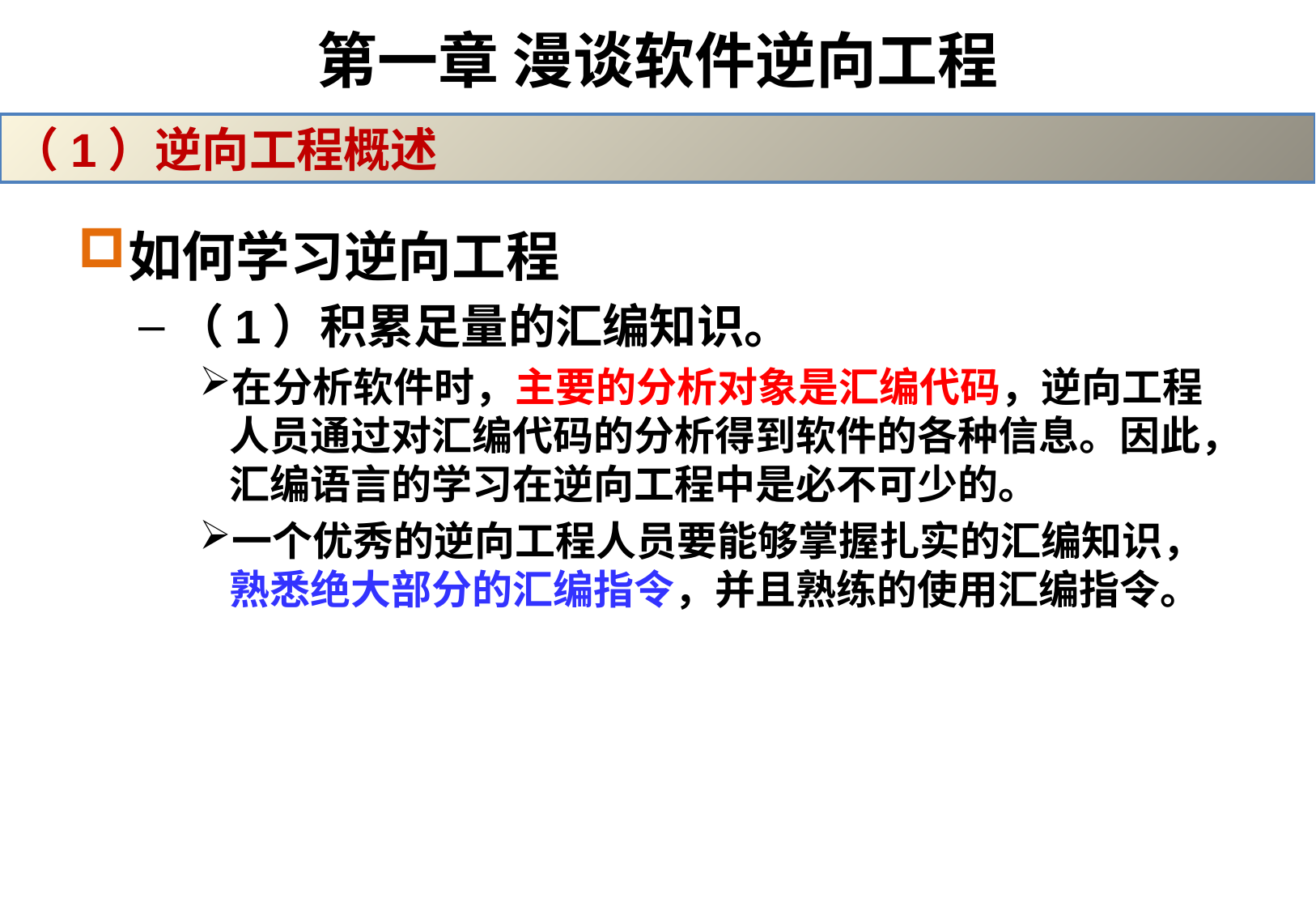

# 第一章 漫谈软件逆向工程
（1）逆向工程概述
如何学习逆向工程
（1）积累足量的汇编知识。
在分析软件时，主要的分析对象是汇编代码，逆向工程人员通过对汇编代码的分析得到软件的各种信息。因此，汇编语言的学习在逆向工程中是必不可少的。
一个优秀的逆向工程人员要能够掌握扎实的汇编知识，熟悉绝大部分的汇编指令，并且熟练的使用汇编指令。